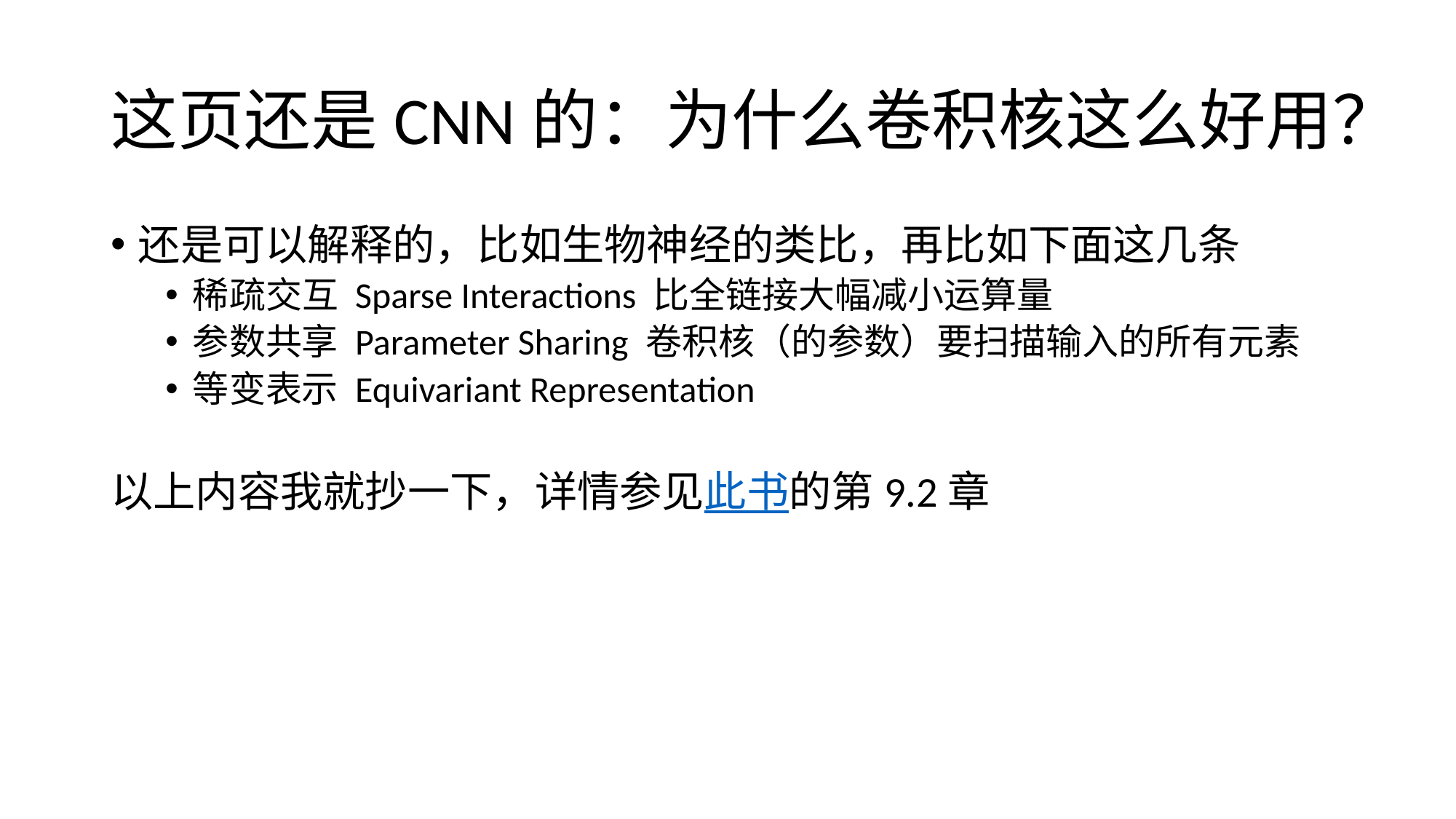

# 这页还是CNN的：为什么卷积核这么好用？
还是可以解释的，比如生物神经的类比，再比如下面这几条
稀疏交互 Sparse Interactions 比全链接大幅减小运算量
参数共享 Parameter Sharing 卷积核（的参数）要扫描输入的所有元素
等变表示 Equivariant Representation

以上内容我就抄一下，详情参见此书的第9.2章